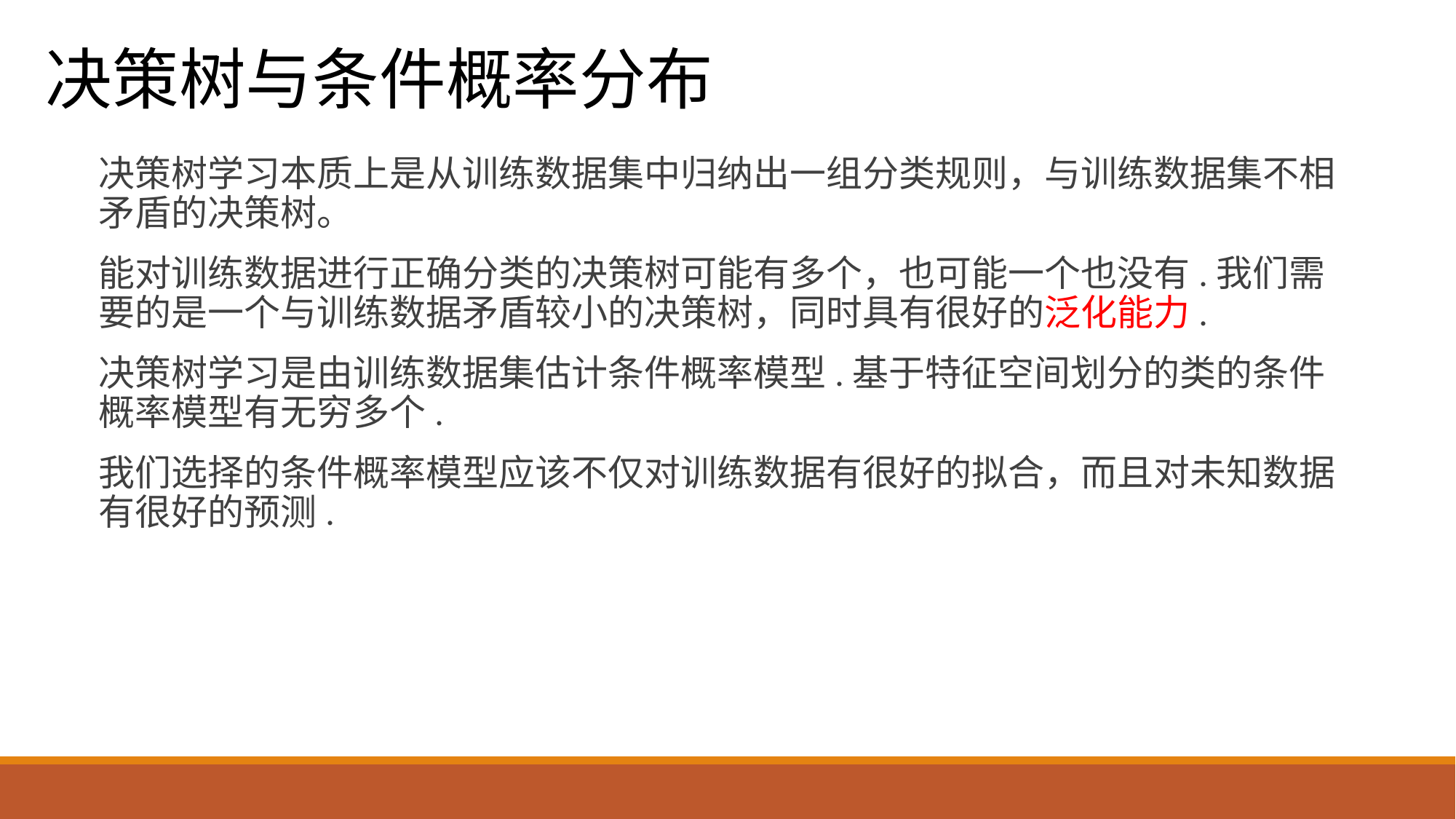

决策树与条件概率分布
决策树学习本质上是从训练数据集中归纳出一组分类规则，与训练数据集不相矛盾的决策树。
能对训练数据进行正确分类的决策树可能有多个，也可能一个也没有.我们需要的是一个与训练数据矛盾较小的决策树，同时具有很好的泛化能力.
决策树学习是由训练数据集估计条件概率模型.基于特征空间划分的类的条件概率模型有无穷多个.
我们选择的条件概率模型应该不仅对训练数据有很好的拟合，而且对未知数据有很好的预测.